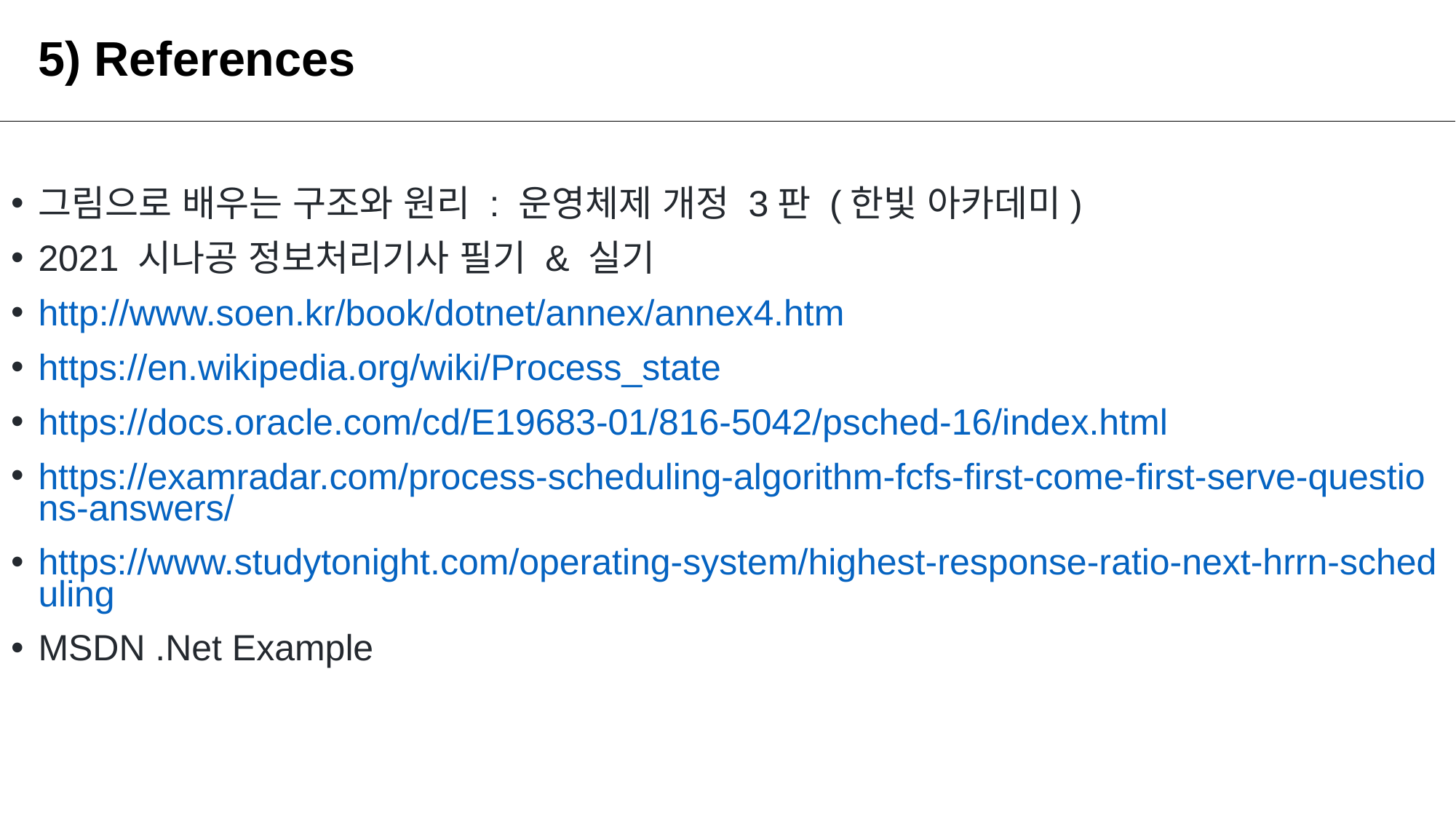

# 5) References

그림으로 배우는 구조와 원리 : 운영체제 개정 3판 (한빛 아카데미)
2021 시나공 정보처리기사 필기 & 실기
http://www.soen.kr/book/dotnet/annex/annex4.htm
https://en.wikipedia.org/wiki/Process_state
https://docs.oracle.com/cd/E19683-01/816-5042/psched-16/index.html
https://examradar.com/process-scheduling-algorithm-fcfs-first-come-first-serve-questions-answers/
https://www.studytonight.com/operating-system/highest-response-ratio-next-hrrn-scheduling
MSDN .Net Example